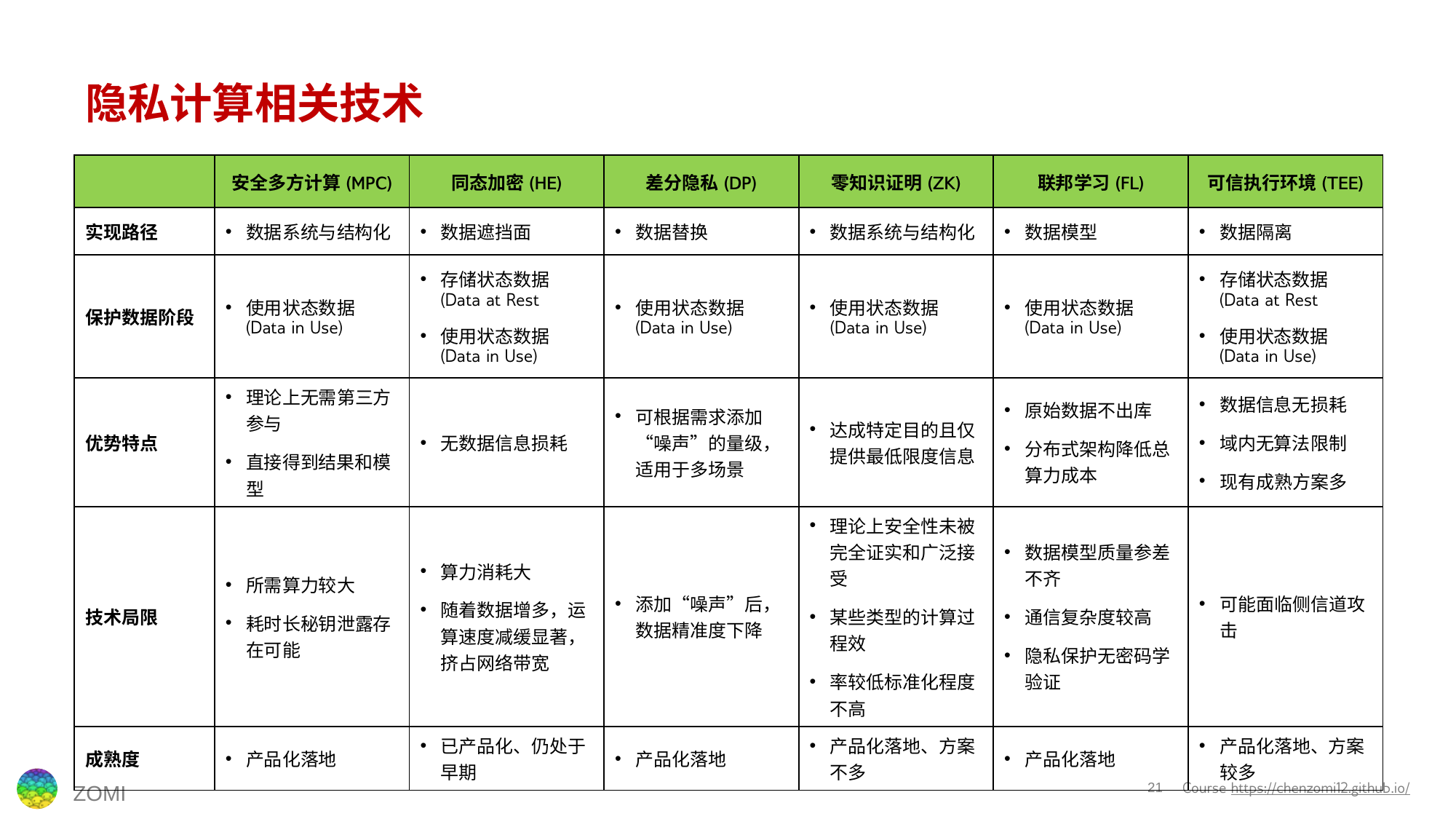

# 隐私计算相关技术
|  | 安全多方计算(MPC) | 同态加密(HE) | 差分隐私(DP) | 零知识证明(ZK) | 联邦学习(FL) | 可信执行环境(TEE) |
| --- | --- | --- | --- | --- | --- | --- |
| 实现路径 | 数据系统与结构化 | 数据遮挡面 | 数据替换 | 数据系统与结构化 | 数据模型 | 数据隔离 |
| 保护数据阶段 | 使用状态数据(Data in Use) | 存储状态数据(Data at Rest 使用状态数据(Data in Use) | 使用状态数据(Data in Use) | 使用状态数据(Data in Use) | 使用状态数据(Data in Use) | 存储状态数据(Data at Rest 使用状态数据(Data in Use) |
| 优势特点 | 理论上无需第三方参与 直接得到结果和模型 | 无数据信息损耗 | 可根据需求添加“噪声”的量级，适用于多场景 | 达成特定目的且仅提供最低限度信息 | 原始数据不出库 分布式架构降低总算力成本 | 数据信息无损耗 域内无算法限制 现有成熟方案多 |
| 技术局限 | 所需算力较大 耗时长秘钥泄露存在可能 | 算力消耗大 随着数据增多，运算速度减缓显著，挤占网络带宽 | 添加“噪声”后，数据精准度下降 | 理论上安全性未被完全证实和广泛接受 某些类型的计算过程效 率较低标准化程度不高 | 数据模型质量参差不齐 通信复杂度较高 隐私保护无密码学验证 | 可能面临侧信道攻击 |
| 成熟度 | 产品化落地 | 已产品化、仍处于早期 | 产品化落地 | 产品化落地、方案不多 | 产品化落地 | 产品化落地、方案较多 |